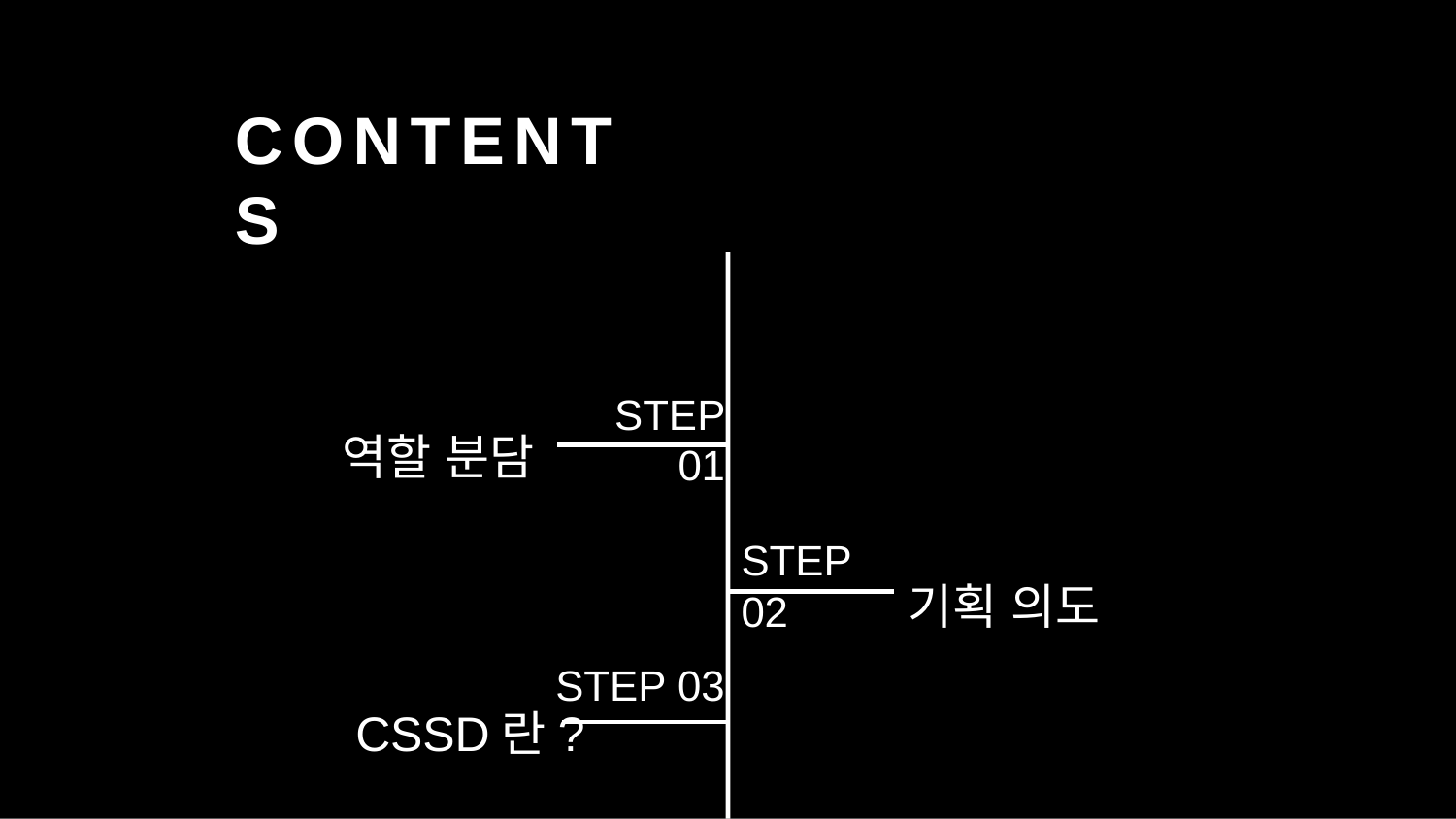

CONTENTS
STEP 01
역할 분담
STEP 02
기획 의도
STEP 03
CSSD란?